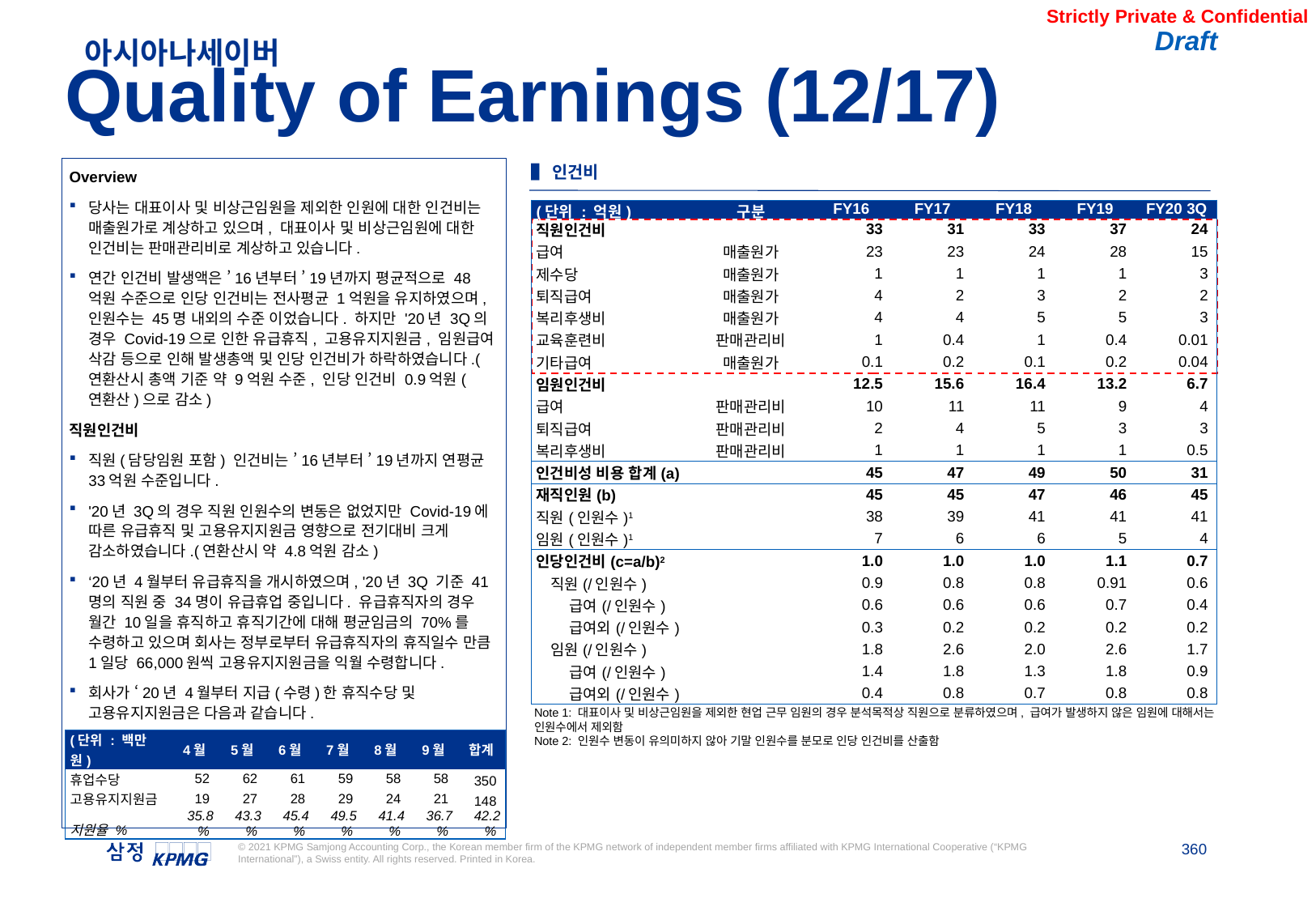

아시아나세이버
Quality of Earnings (12/17)
▌인건비

Overview
당사는 대표이사 및 비상근임원을 제외한 인원에 대한 인건비는 매출원가로 계상하고 있으며, 대표이사 및 비상근임원에 대한 인건비는 판매관리비로 계상하고 있습니다.
연간 인건비 발생액은 ’16년부터 ’19년까지 평균적으로 48억원 수준으로 인당 인건비는 전사평균 1억원을 유지하였으며, 인원수는 45명 내외의 수준 이었습니다. 하지만 '20년 3Q의 경우 Covid-19으로 인한 유급휴직, 고용유지지원금, 임원급여 삭감 등으로 인해 발생총액 및 인당 인건비가 하락하였습니다.(연환산시 총액 기준 약 9억원 수준, 인당 인건비 0.9억원(연환산)으로 감소)
직원인건비
직원(담당임원 포함) 인건비는 ’16년부터 ’19년까지 연평균 33억원 수준입니다.
'20년 3Q의 경우 직원 인원수의 변동은 없었지만 Covid-19에 따른 유급휴직 및 고용유지지원금 영향으로 전기대비 크게 감소하였습니다.(연환산시 약 4.8억원 감소)
‘20년 4월부터 유급휴직을 개시하였으며, '20년 3Q 기준 41명의 직원 중 34명이 유급휴업 중입니다. 유급휴직자의 경우 월간 10일을 휴직하고 휴직기간에 대해 평균임금의 70%를 수령하고 있으며 회사는 정부로부터 유급휴직자의 휴직일수 만큼 1일당 66,000원씩 고용유지지원금을 익월 수령합니다.
회사가 ‘20년 4월부터 지급(수령)한 휴직수당 및 고용유지지원금은 다음과 같습니다.

| (단위 : 억원) | 구분 | FY16 | FY17 | FY18 | FY19 | FY20 3Q |
| --- | --- | --- | --- | --- | --- | --- |
| 직원인건비 |  | 33 | 31 | 33 | 37 | 24 |
| 급여 | 매출원가 | 23 | 23 | 24 | 28 | 15 |
| 제수당 | 매출원가 | 1 | 1 | 1 | 1 | 3 |
| 퇴직급여 | 매출원가 | 4 | 2 | 3 | 2 | 2 |
| 복리후생비 | 매출원가 | 4 | 4 | 5 | 5 | 3 |
| 교육훈련비 | 판매관리비 | 1 | 0.4 | 1 | 0.4 | 0.01 |
| 기타급여 | 매출원가 | 0.1 | 0.2 | 0.1 | 0.2 | 0.04 |
| 임원인건비 |  | 12.5 | 15.6 | 16.4 | 13.2 | 6.7 |
| 급여 | 판매관리비 | 10 | 11 | 11 | 9 | 4 |
| 퇴직급여 | 판매관리비 | 2 | 4 | 5 | 3 | 3 |
| 복리후생비 | 판매관리비 | 1 | 1 | 1 | 1 | 0.5 |
| 인건비성 비용 합계(a) |  | 45 | 47 | 49 | 50 | 31 |
| 재직인원(b) |  | 45 | 45 | 47 | 46 | 45 |
| 직원(인원수)1 |  | 38 | 39 | 41 | 41 | 41 |
| 임원(인원수)1 |  | 7 | 6 | 6 | 5 | 4 |
| 인당인건비(c=a/b)2 |  | 1.0 | 1.0 | 1.0 | 1.1 | 0.7 |
| 직원(/인원수) |  | 0.9 | 0.8 | 0.8 | 0.91 | 0.6 |
| 급여(/인원수) |  | 0.6 | 0.6 | 0.6 | 0.7 | 0.4 |
| 급여외(/인원수) |  | 0.3 | 0.2 | 0.2 | 0.2 | 0.2 |
| 임원(/인원수) |  | 1.8 | 2.6 | 2.0 | 2.6 | 1.7 |
| 급여(/인원수) |  | 1.4 | 1.8 | 1.3 | 1.8 | 0.9 |
| 급여외(/인원수) |  | 0.4 | 0.8 | 0.7 | 0.8 | 0.8 |

Note 1: 대표이사 및 비상근임원을 제외한 현업 근무 임원의 경우 분석목적상 직원으로 분류하였으며, 급여가 발생하지 않은 임원에 대해서는 인원수에서 제외함
Note 2: 인원수 변동이 유의미하지 않아 기말 인원수를 분모로 인당 인건비를 산출함
| (단위 : 백만원) | 4월 | 5월 | 6월 | 7월 | 8월 | 9월 | 합계 |
| --- | --- | --- | --- | --- | --- | --- | --- |
| 휴업수당 | 52 | 62 | 61 | 59 | 58 | 58 | 350 |
| 고용유지지원금 | 19 | 27 | 28 | 29 | 24 | 21 | 148 |
| 지원율 % | 35.8% | 43.3% | 45.4% | 49.5% | 41.4% | 36.7% | 42.2% |